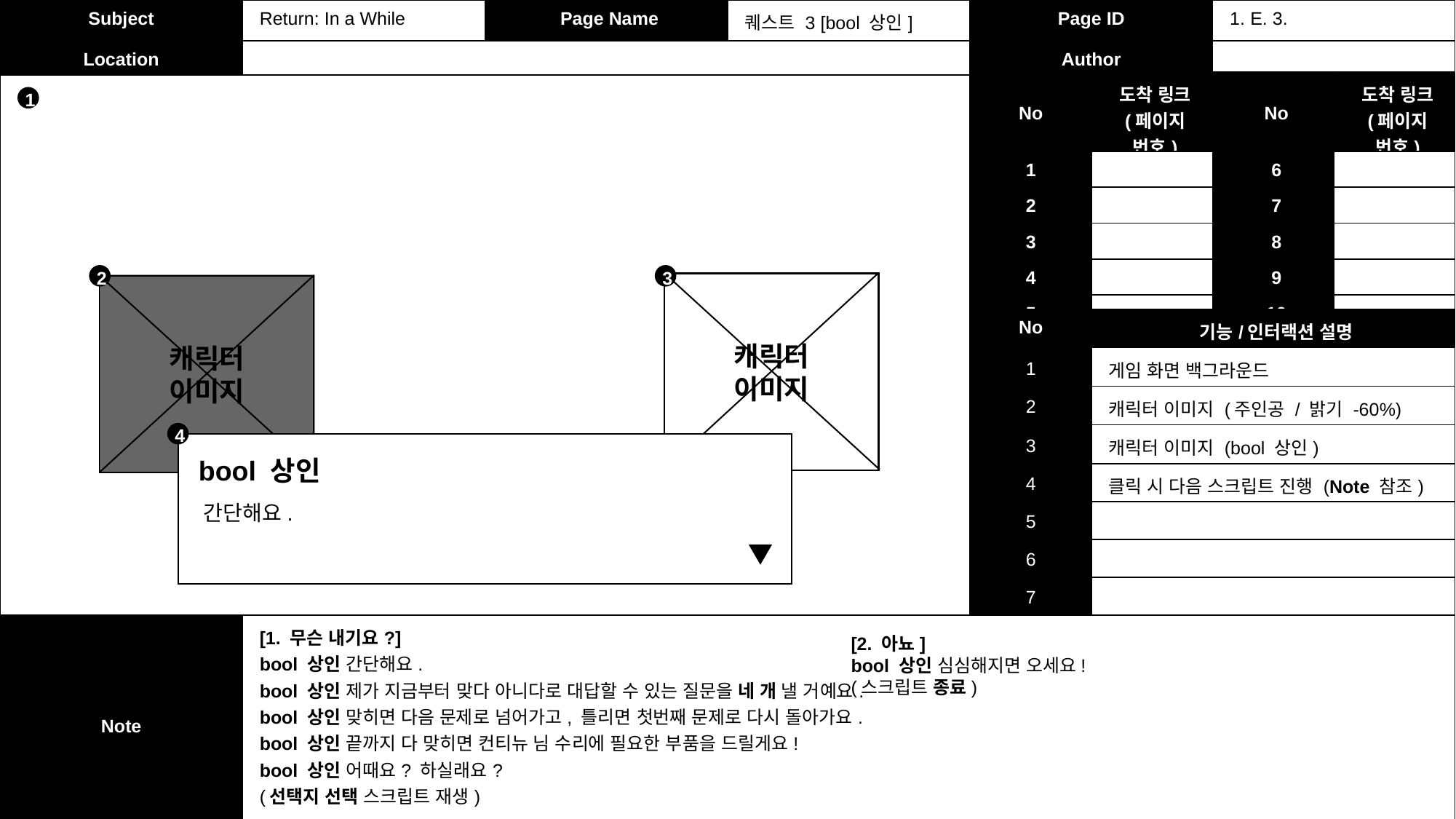

| Subject | Return: In a While | Page Name | 퀘스트 3 [bool 상인] | Page ID | 1. E. 3. |
| --- | --- | --- | --- | --- | --- |
| Location |  |  |  | Author |  |

| No | 도착 링크 (페이지 번호) | No | 도착 링크 (페이지 번호) |
| --- | --- | --- | --- |
| 1 |  | 6 |  |
| 2 |  | 7 |  |
| 3 |  | 8 |  |
| 4 |  | 9 |  |
| 5 |  | 10 |  |
1
2
3

캐릭터
이미지

캐릭터
이미지
| No | 기능/인터랙션 설명 |
| --- | --- |
| 1 | 게임 화면 백그라운드 |
| 2 | 캐릭터 이미지 (주인공 / 밝기 -60%) |
| 3 | 캐릭터 이미지 (bool 상인) |
| 4 | 클릭 시 다음 스크립트 진행 (Note 참조) |
| 5 |  |
| 6 |  |
| 7 |  |
4

bool 상인
간단해요.

| Note | [1. 무슨 내기요?] bool 상인 간단해요. bool 상인 제가 지금부터 맞다 아니다로 대답할 수 있는 질문을 네 개 낼 거예요. bool 상인 맞히면 다음 문제로 넘어가고, 틀리면 첫번째 문제로 다시 돌아가요. bool 상인 끝까지 다 맞히면 컨티뉴 님 수리에 필요한 부품을 드릴게요! bool 상인 어때요? 하실래요? (선택지 선택 스크립트 재생) |
| --- | --- |
[2. 아뇨]
bool 상인 심심해지면 오세요!
(스크립트 종료)